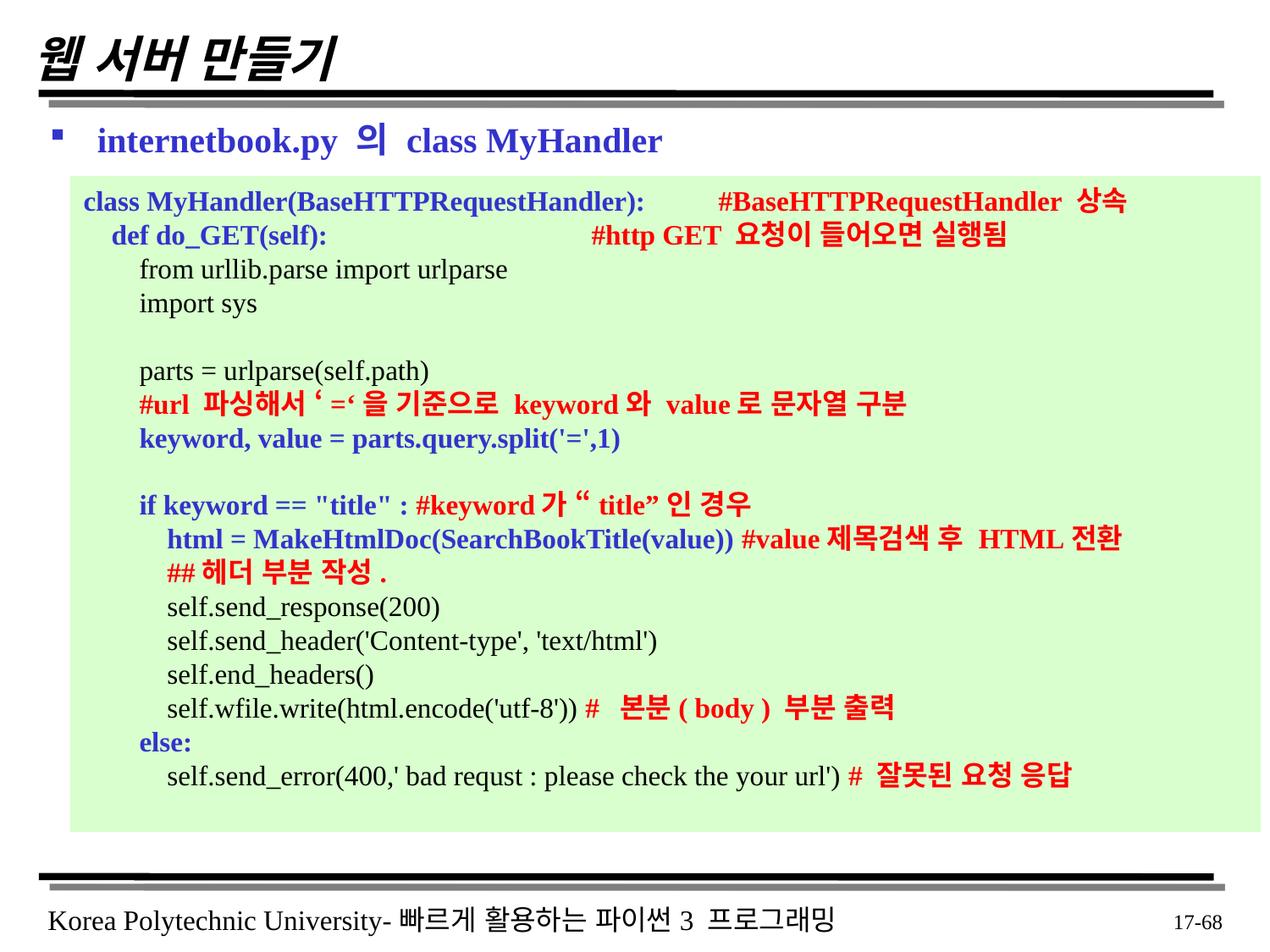

# 웹 서버 만들기
internetbook.py 의 class MyHandler

class MyHandler(BaseHTTPRequestHandler): 	#BaseHTTPRequestHandler 상속
    def do_GET(self): 			#http GET 요청이 들어오면 실행됨
        from urllib.parse import urlparse
        import sys

        parts = urlparse(self.path)
        #url 파싱해서 ‘=‘을 기준으로 keyword와 value로 문자열 구분
        keyword, value = parts.query.split('=',1)

        if keyword == "title" : #keyword가 “title”인 경우
            html = MakeHtmlDoc(SearchBookTitle(value)) #value제목검색 후 HTML전환
            ##헤더 부분 작성.
            self.send_response(200)
            self.send_header('Content-type', 'text/html')
            self.end_headers()
            self.wfile.write(html.encode('utf-8')) #  본분( body ) 부분 출력
        else:
            self.send_error(400,' bad requst : please check the your url') # 잘못된 요청 응답

 17-68